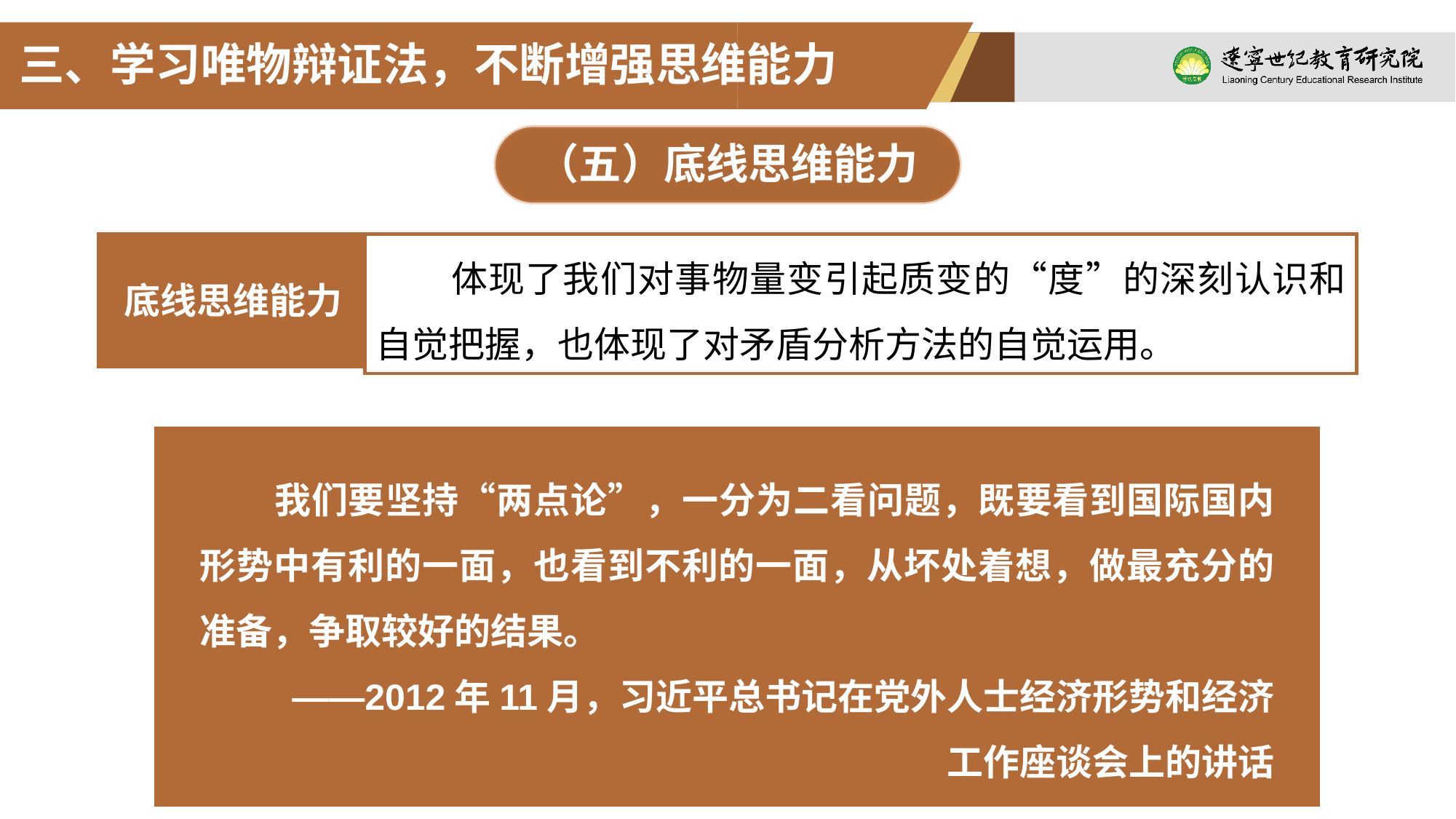

三、学习唯物辩证法，不断增强思维能力

（五）底线思维能力

体现了我们对事物量变引起质变的“度”的深刻认识和自觉把握，也体现了对矛盾分析方法的自觉运用。
底线思维能力
我们要坚持“两点论”，一分为二看问题，既要看到国际国内形势中有利的一面，也看到不利的一面，从坏处着想，做最充分的准备，争取较好的结果。
——2012年11月，习近平总书记在党外人士经济形势和经济工作座谈会上的讲话